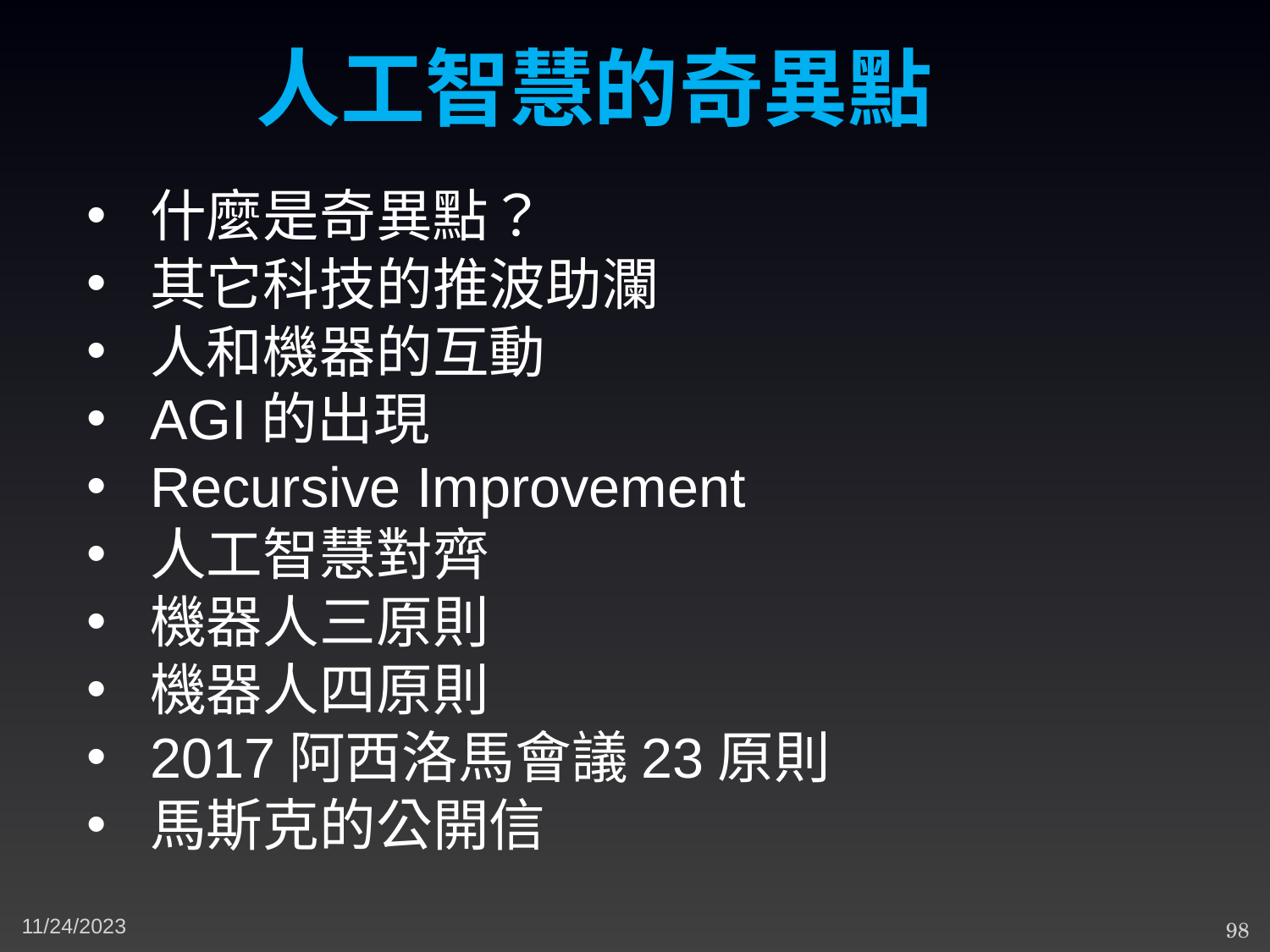

人工智慧的奇異點
什麼是奇異點？
其它科技的推波助瀾
人和機器的互動
AGI的出現
Recursive Improvement
人工智慧對齊
機器人三原則
機器人四原則
2017阿西洛馬會議23原則
馬斯克的公開信
11/24/2023
98